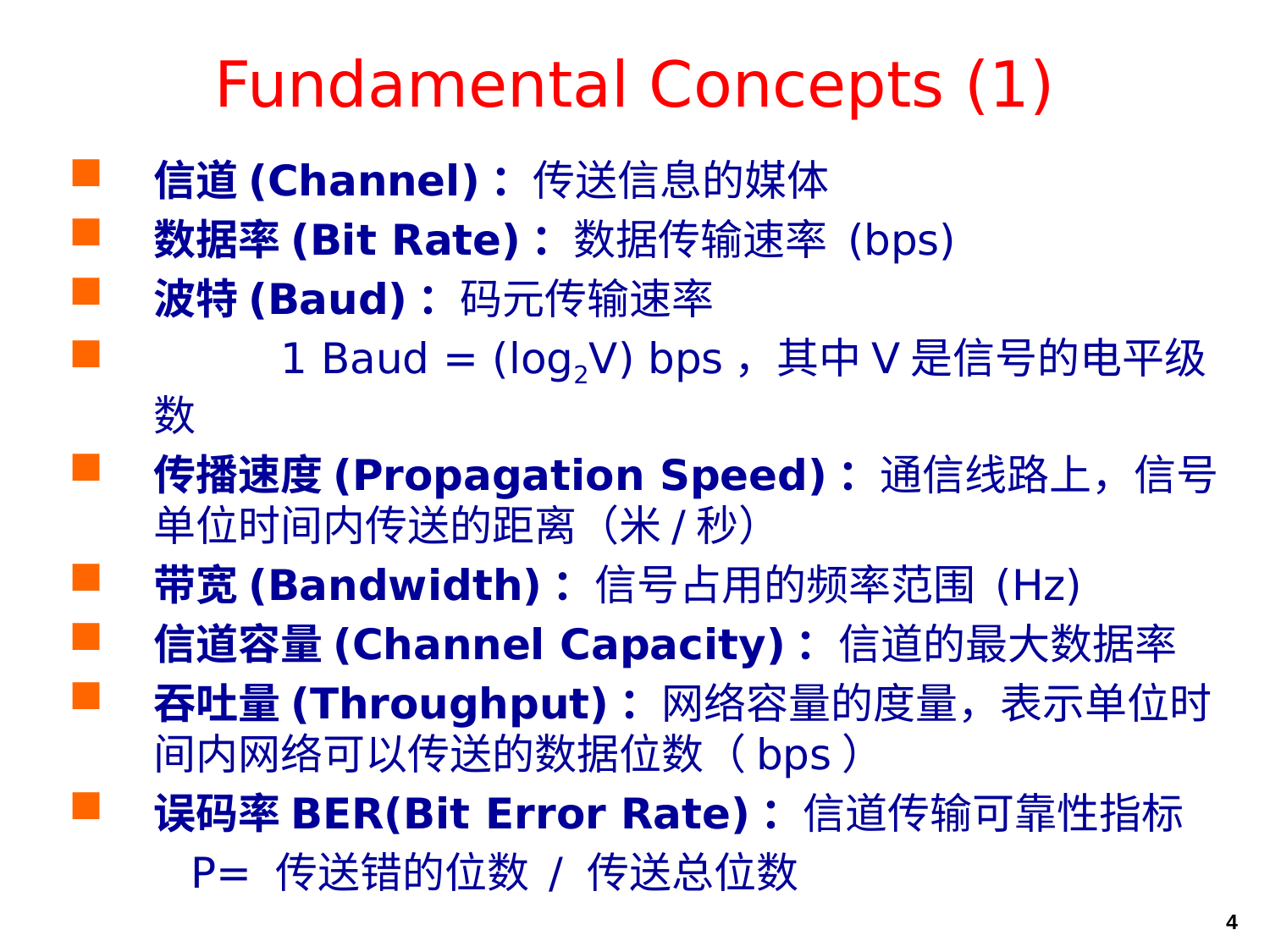

Fundamental Concepts (1)
信道(Channel)：传送信息的媒体
数据率(Bit Rate)：数据传输速率 (bps)
波特(Baud)：码元传输速率
	1 Baud = (log2V) bps，其中V是信号的电平级数
传播速度(Propagation Speed)：通信线路上，信号单位时间内传送的距离（米/秒）
带宽(Bandwidth)：信号占用的频率范围 (Hz)
信道容量(Channel Capacity)：信道的最大数据率
吞吐量(Throughput)：网络容量的度量，表示单位时间内网络可以传送的数据位数（bps）
误码率BER(Bit Error Rate)：信道传输可靠性指标
         P= 传送错的位数 / 传送总位数